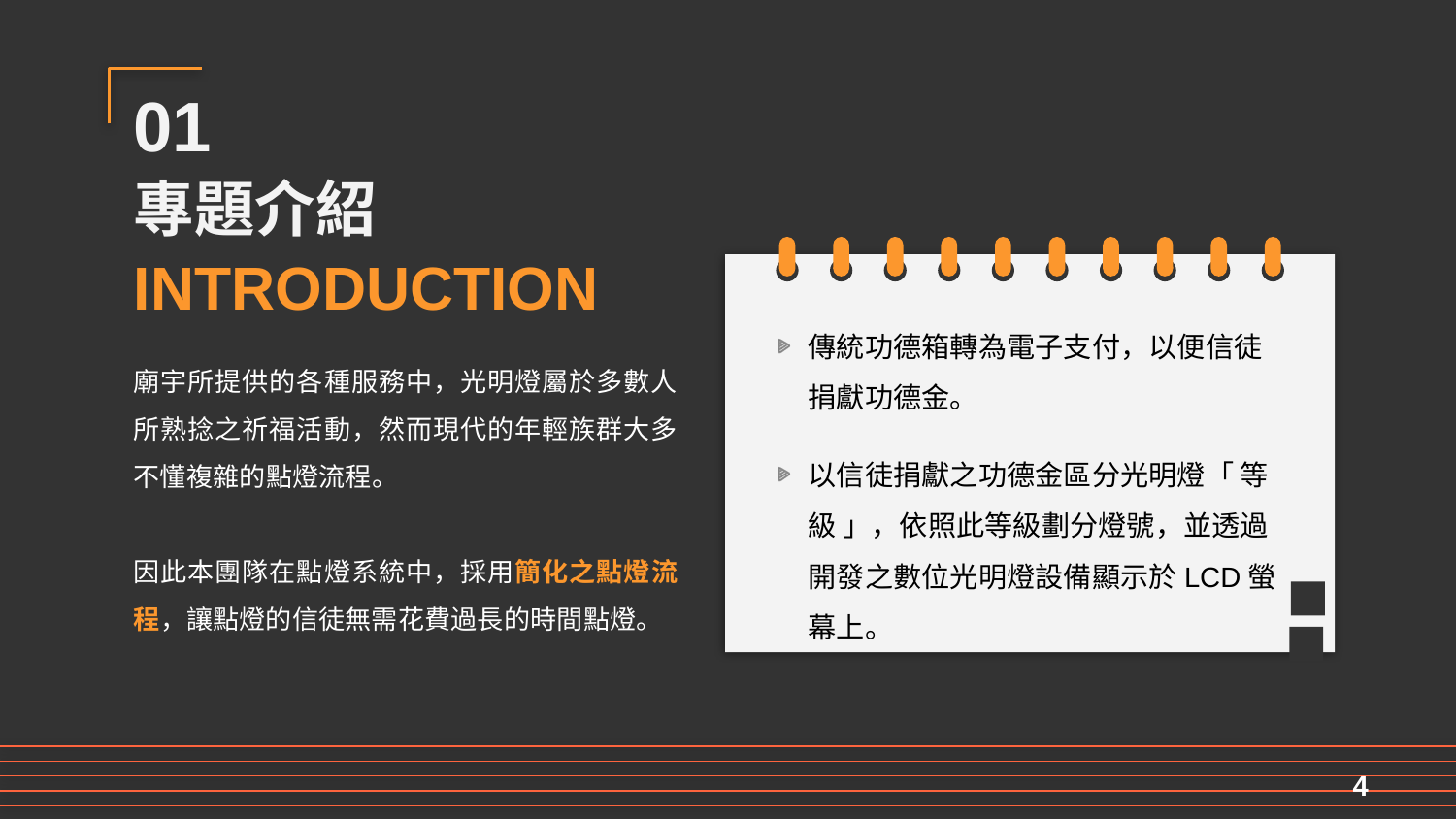

01

# 專題介紹

傳統功德箱轉為電子支付，以便信徒捐獻功德金。
以信徒捐獻之功德金區分光明燈「 等級 」，依照此等級劃分燈號，並透過開發之數位光明燈設備顯示於LCD螢幕上。

INTRODUCTION
廟宇所提供的各種服務中，光明燈屬於多數人所熟捻之祈福活動，然而現代的年輕族群大多不懂複雜的點燈流程。

因此本團隊在點燈系統中，採用簡化之點燈流程，讓點燈的信徒無需花費過長的時間點燈。

4